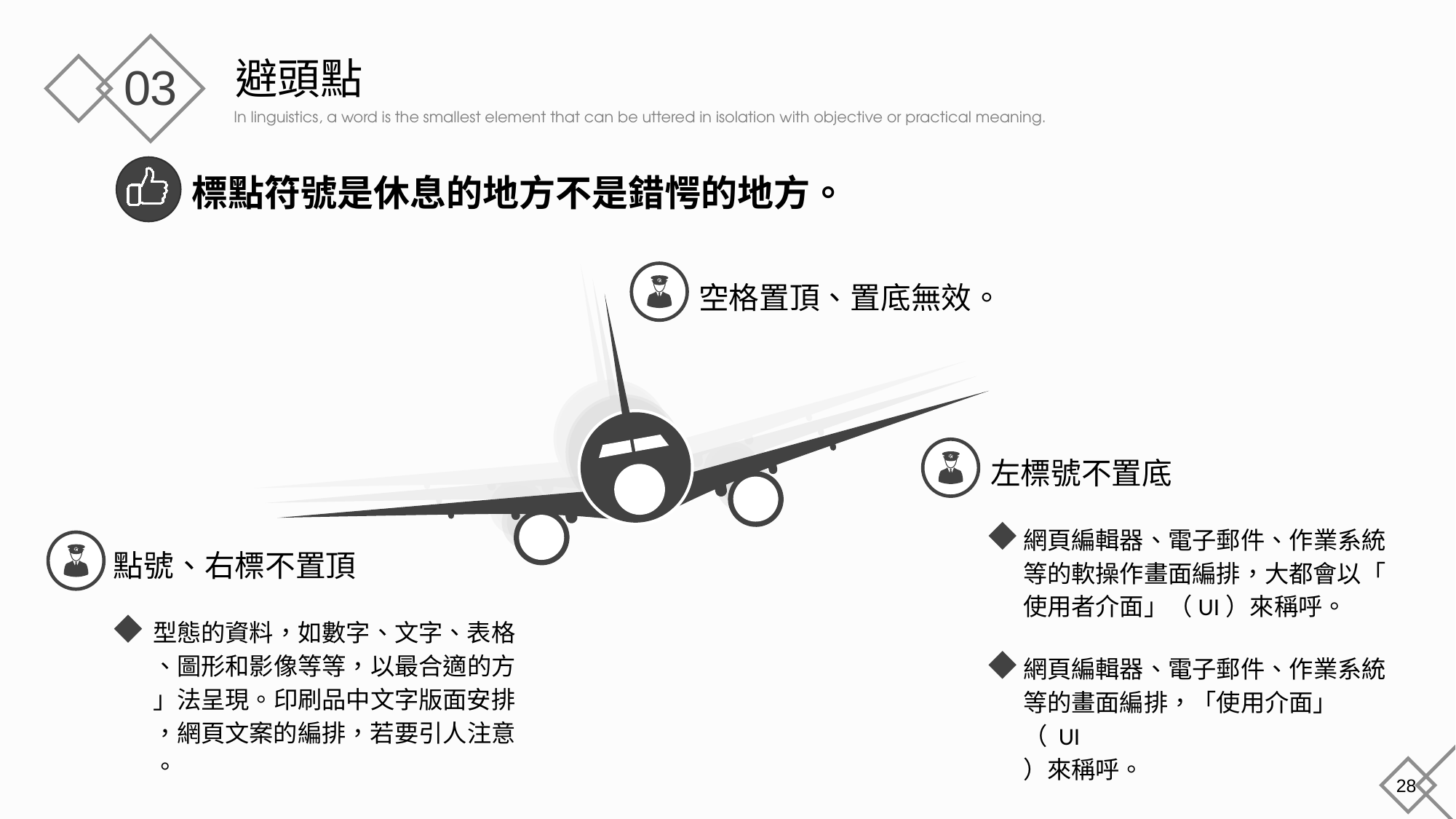

# 避頭點

標點符號是休息的地方不是錯愕的地方。

空格置頂、置底無效。

左標號不置底
網頁編輯器、電子郵件、作業系統等的軟操作畫面編排，大都會以「
使用者介面」（UI）來稱呼。

網頁編輯器、電子郵件、作業系統等的畫面編排，「使用介面」（ UI
）來稱呼。

點號、右標不置頂
型態的資料，如數字、文字、表格
、圖形和影像等等，以最合適的方
」法呈現。印刷品中文字版面安排
，網頁文案的編排，若要引人注意
。

28